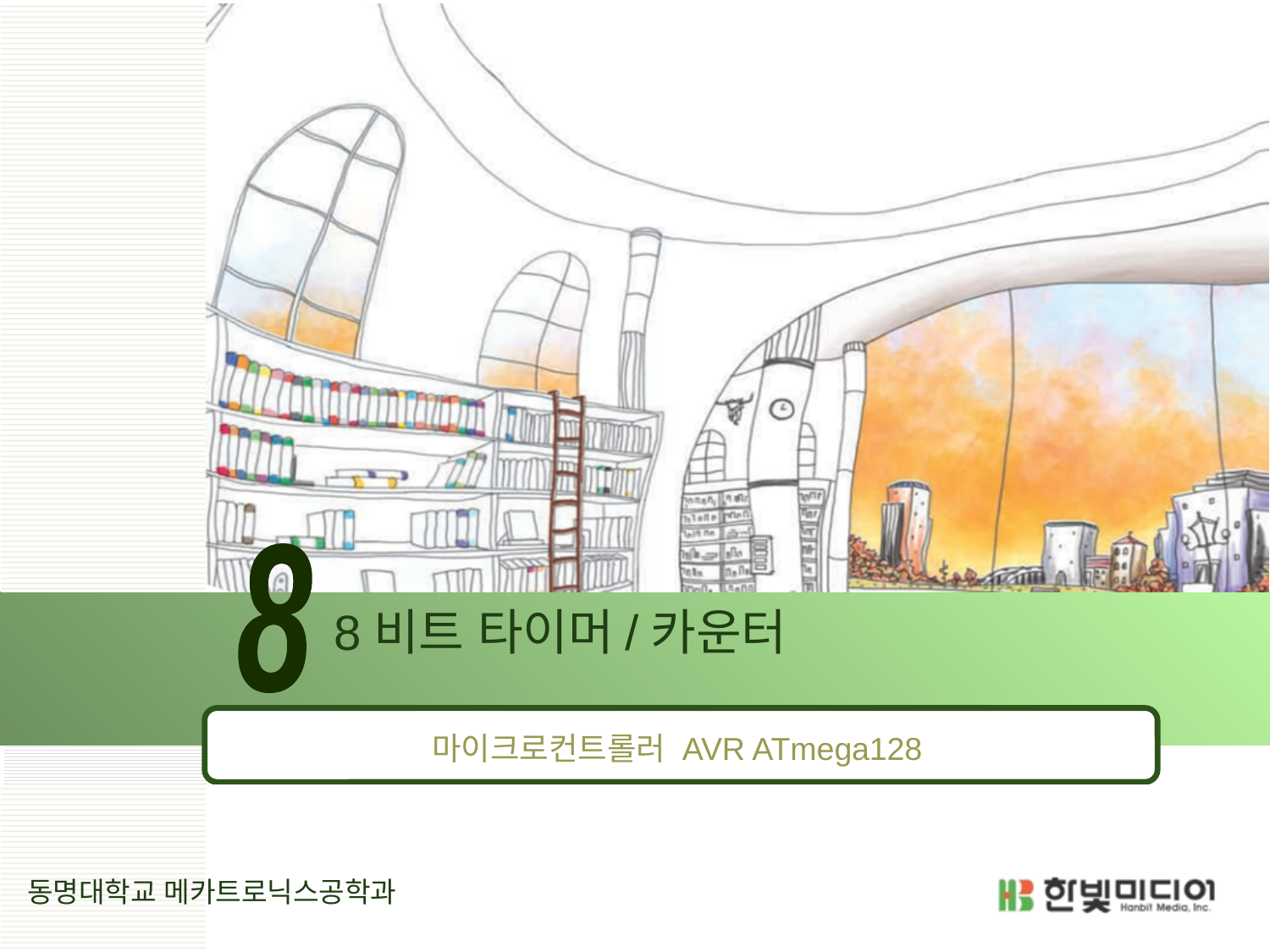

8
# 8비트 타이머/카운터
마이크로컨트롤러 AVR ATmega128

동명대학교 메카트로닉스공학과